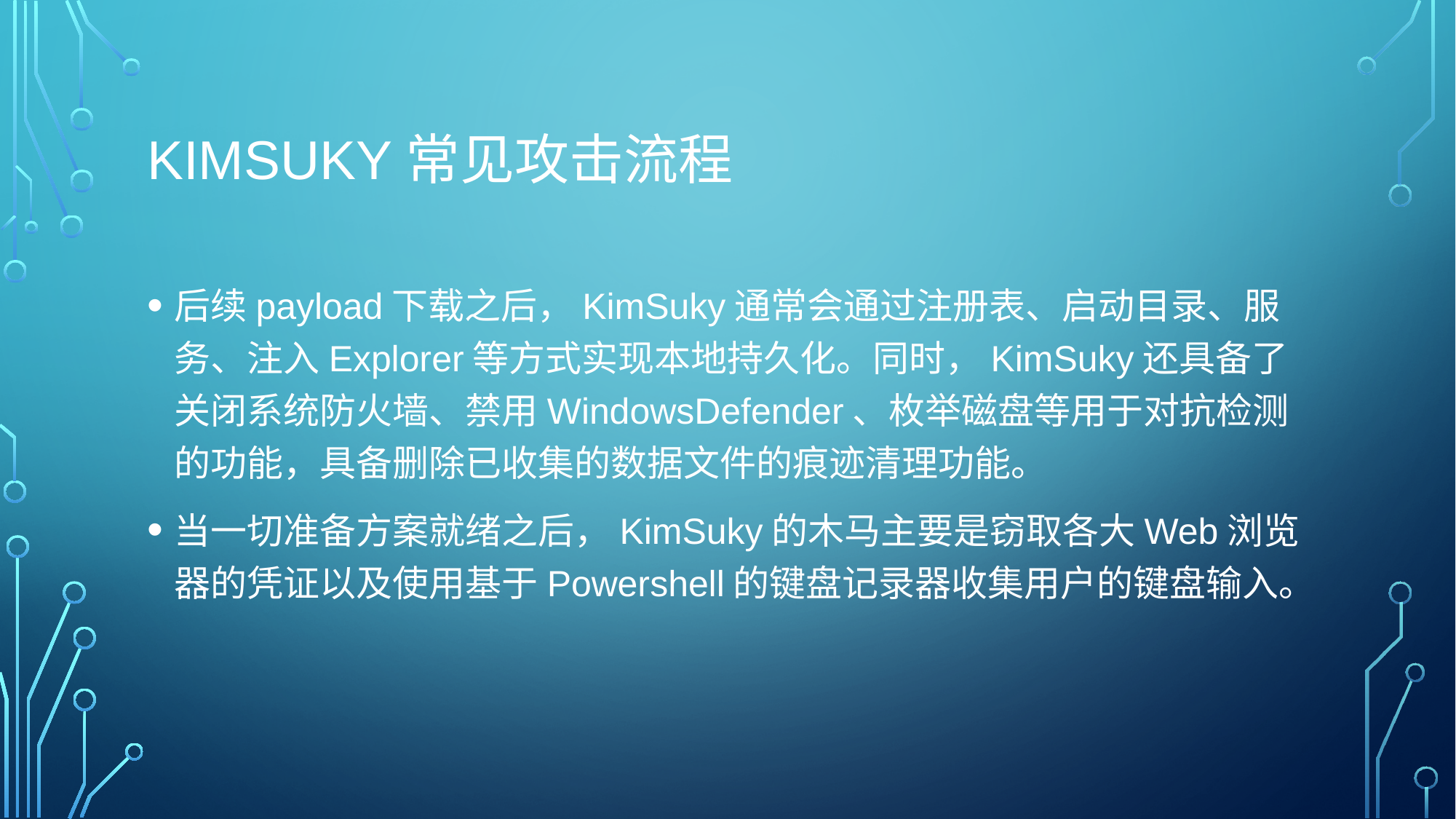

# Kimsuky常见攻击流程
后续payload下载之后，KimSuky通常会通过注册表、启动目录、服务、注入Explorer等方式实现本地持久化。同时，KimSuky还具备了关闭系统防火墙、禁用WindowsDefender、枚举磁盘等用于对抗检测的功能，具备删除已收集的数据文件的痕迹清理功能。
当一切准备方案就绪之后，KimSuky的木马主要是窃取各大Web浏览器的凭证以及使用基于Powershell的键盘记录器收集用户的键盘输入。